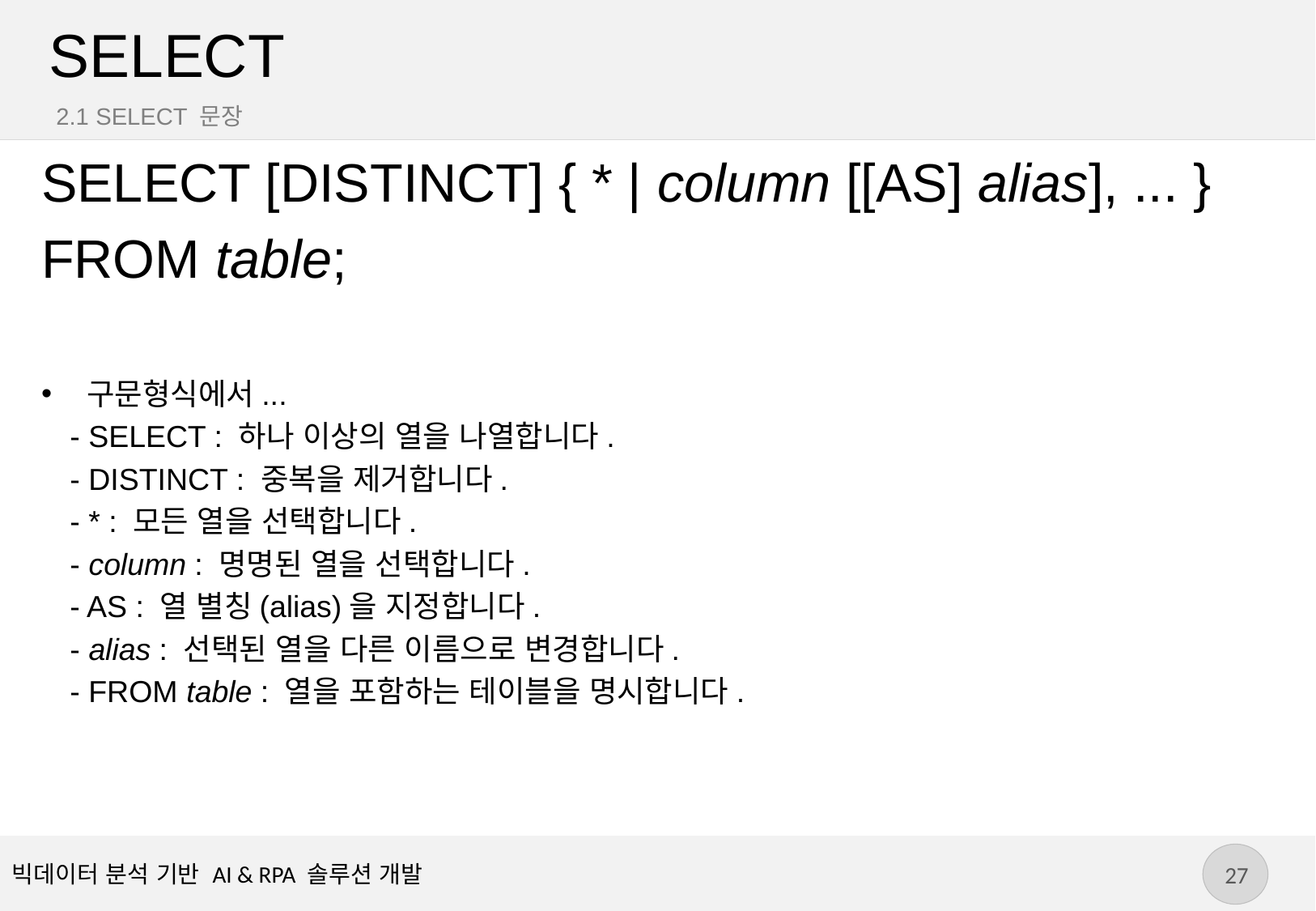

# SELECT
2.1 SELECT 문장
SELECT [DISTINCT] { * | column [[AS] alias], ... }
FROM table;

구문형식에서...
- SELECT : 하나 이상의 열을 나열합니다.
- DISTINCT : 중복을 제거합니다.
- * : 모든 열을 선택합니다.
- column : 명명된 열을 선택합니다.
- AS : 열 별칭(alias)을 지정합니다.
- alias : 선택된 열을 다른 이름으로 변경합니다.
- FROM table : 열을 포함하는 테이블을 명시합니다.